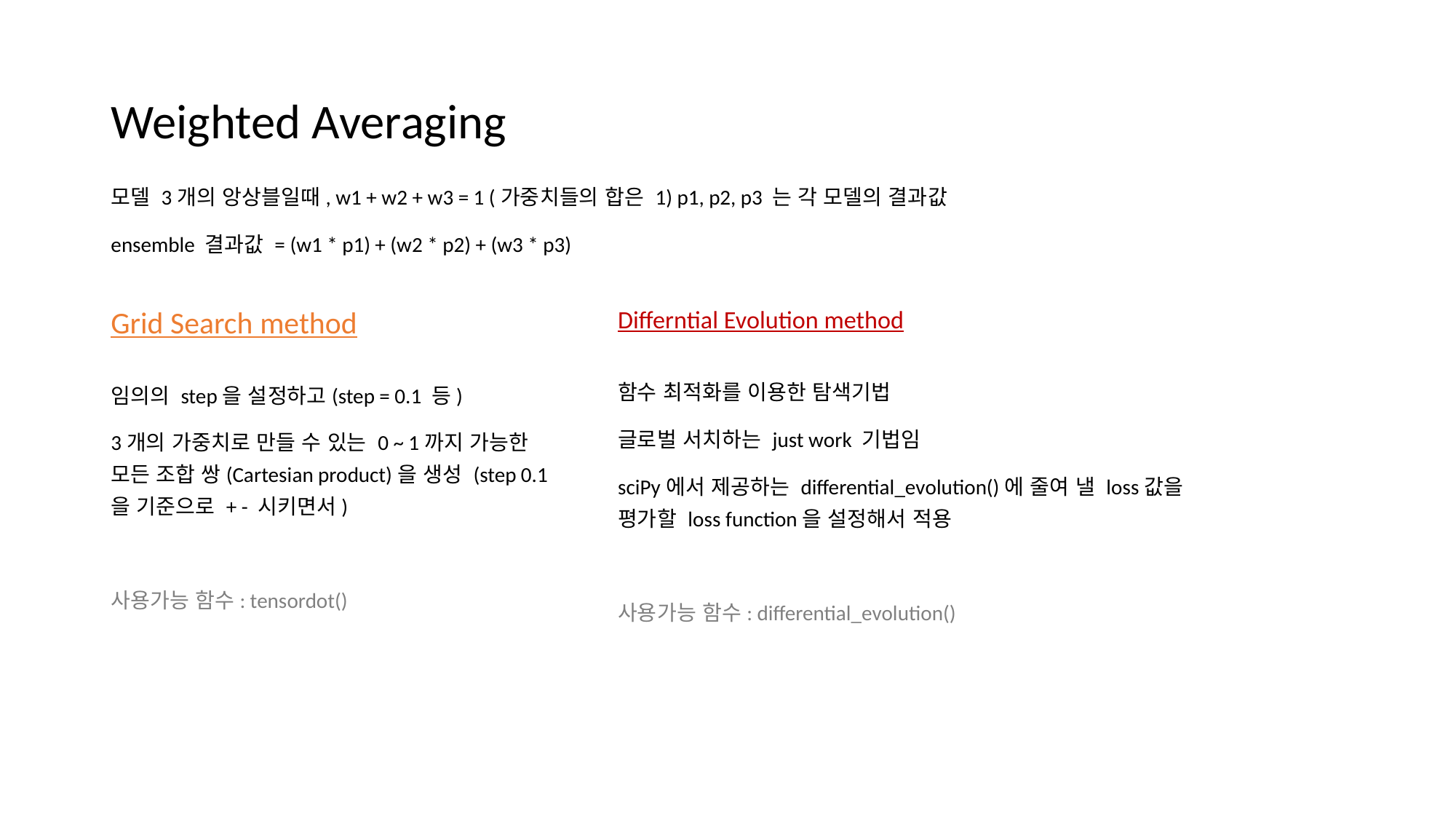

# Weighted Averaging
모델 3개의 앙상블일때, w1 + w2 + w3 = 1 (가중치들의 합은 1) p1, p2, p3 는 각 모델의 결과값
ensemble 결과값 = (w1 * p1) + (w2 * p2) + (w3 * p3)
Differntial Evolution method

Grid Search method

함수 최적화를 이용한 탐색기법
글로벌 서치하는 just work 기법임
sciPy에서 제공하는 differential_evolution()에 줄여 낼 loss값을 평가할 loss function을 설정해서 적용

사용가능 함수: differential_evolution()

임의의 step을 설정하고(step = 0.1 등)
3개의 가중치로 만들 수 있는 0 ~ 1까지 가능한 모든 조합 쌍(Cartesian product)을 생성 (step 0.1을 기준으로 + - 시키면서)

사용가능 함수: tensordot()